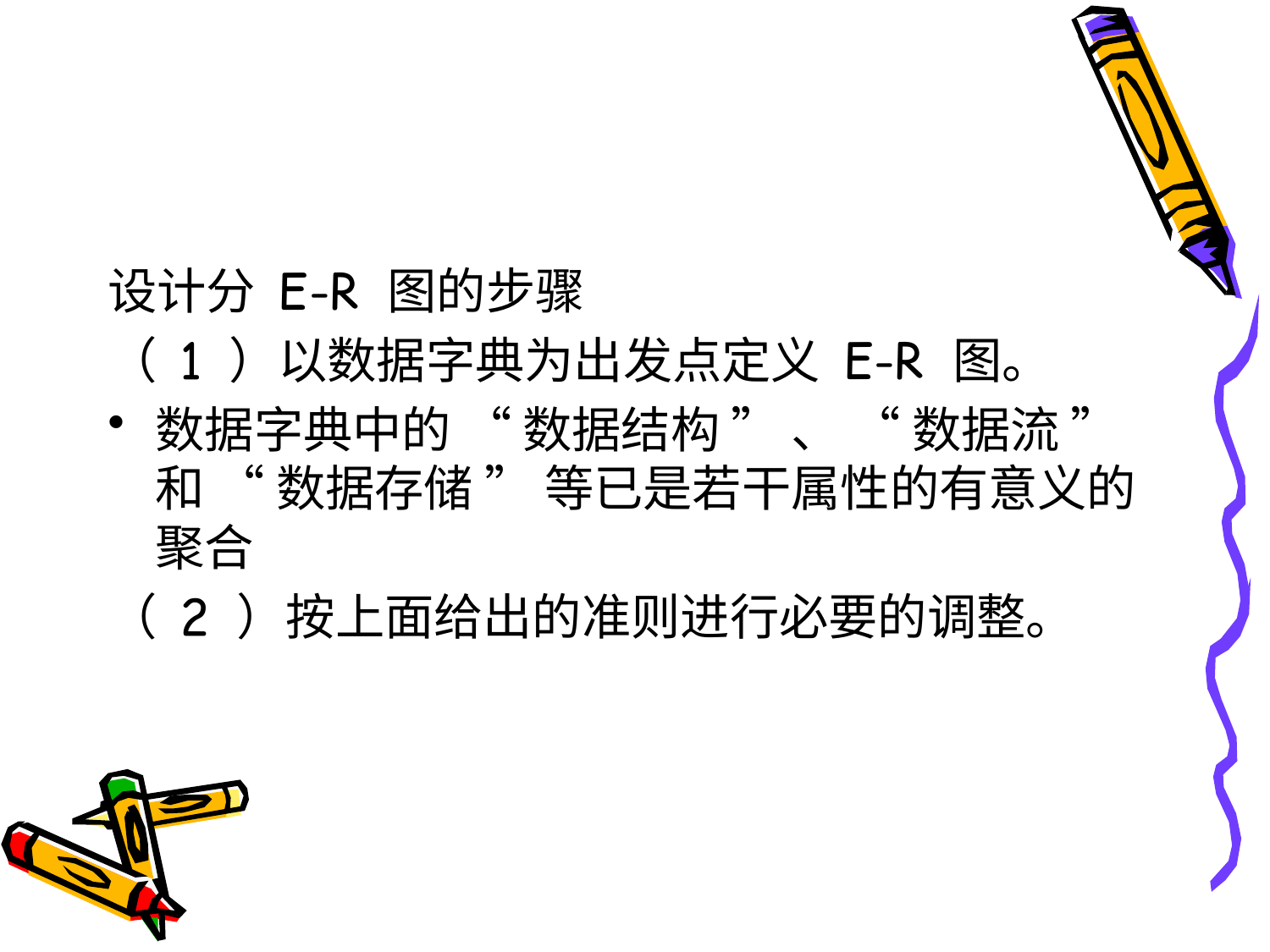

#
设计分 E-R 图的步骤
（ 1 ）以数据字典为出发点定义 E-R 图。
数据字典中的 “ 数据结构 ” 、 “ 数据流 ” 和 “ 数据存储 ” 等已是若干属性的有意义的聚合
（ 2 ）按上面给出的准则进行必要的调整。